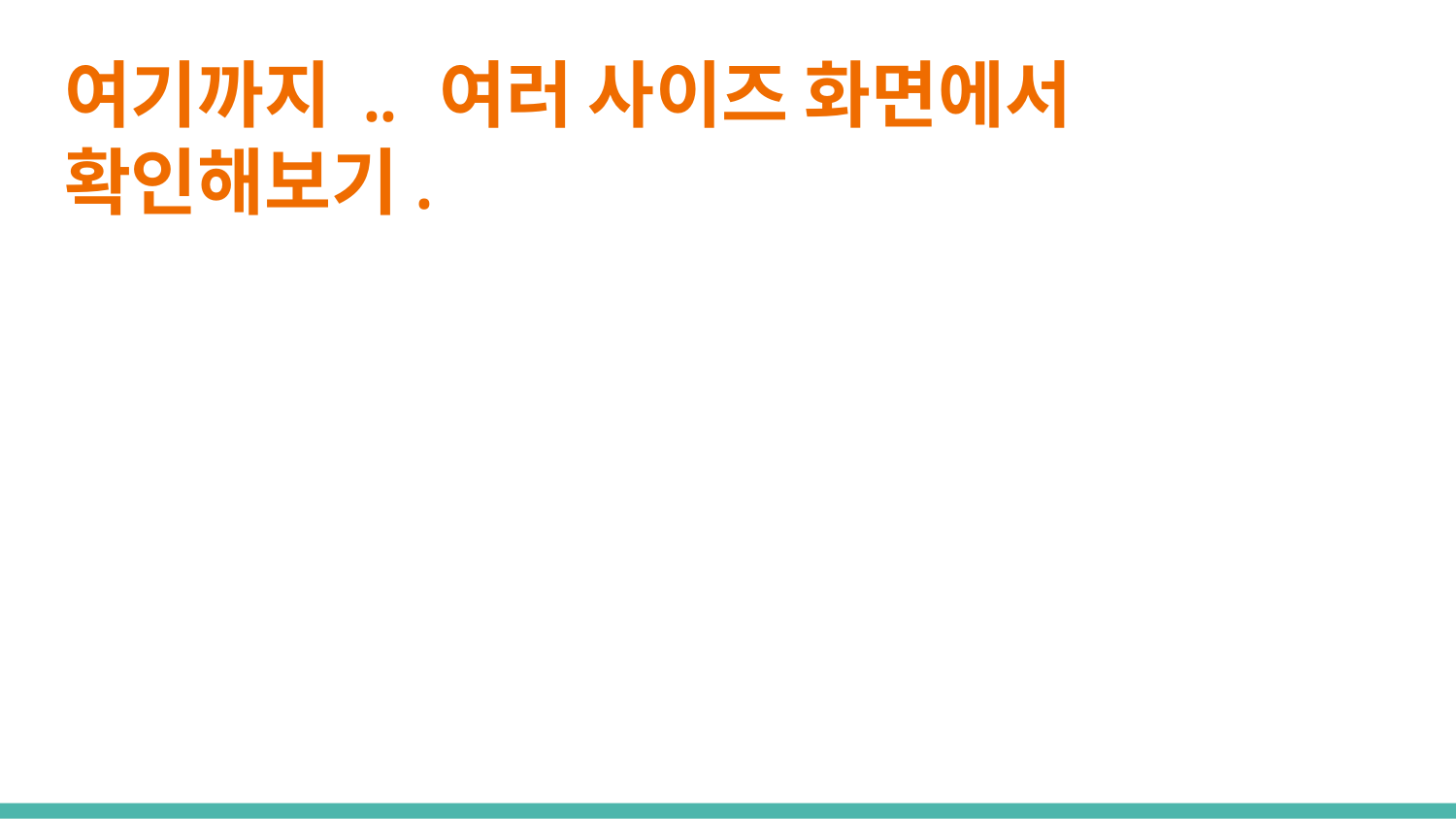

# 여기까지 ..  여러 사이즈 화면에서 확인해보기.